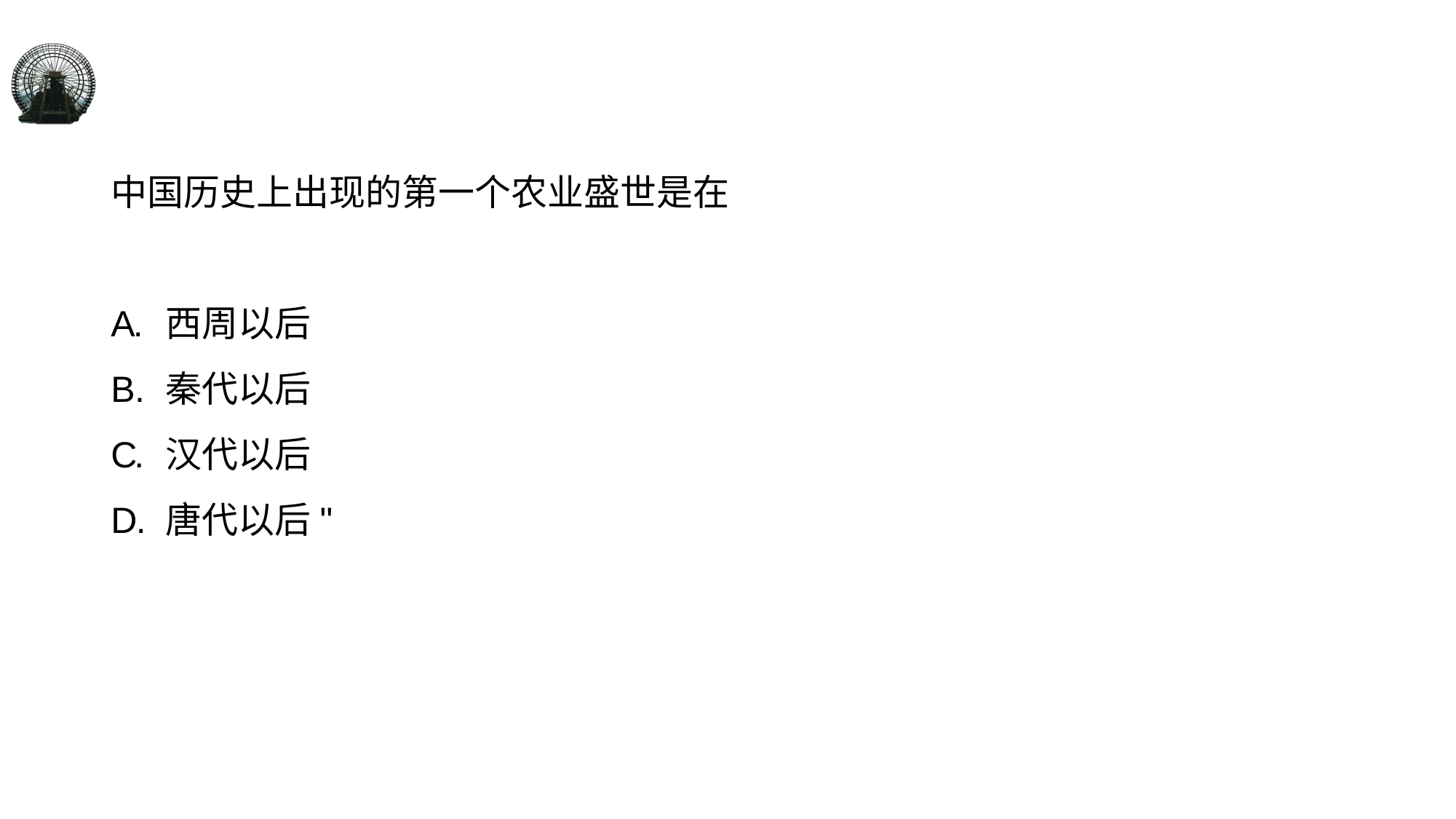

#
中国历史上出现的第一个农业盛世是在

西周以后
秦代以后
汉代以后
唐代以后"

12